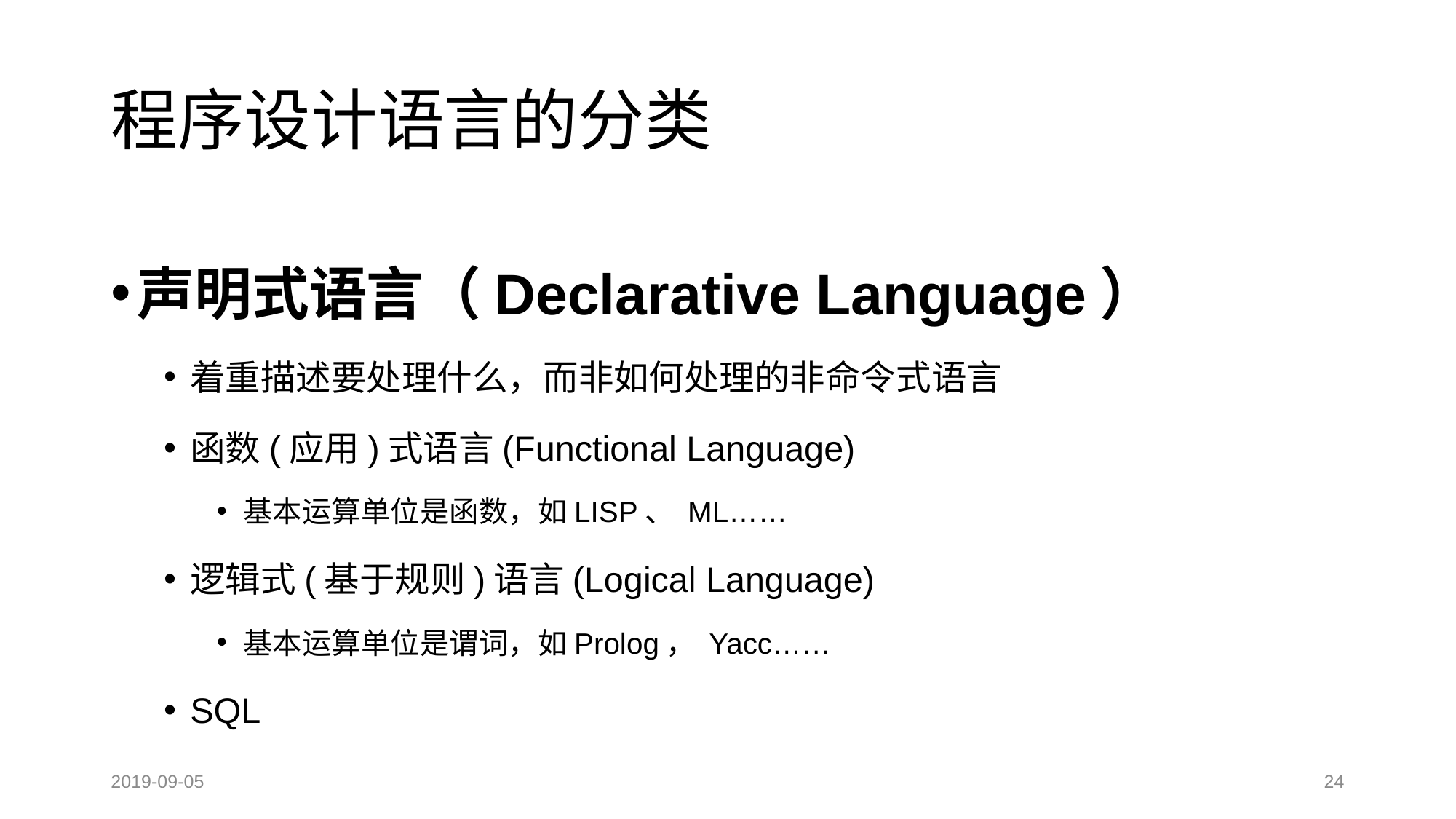

# 程序设计语言的分类
声明式语言（Declarative Language）
着重描述要处理什么，而非如何处理的非命令式语言
函数(应用)式语言(Functional Language)
基本运算单位是函数，如LISP、 ML……
逻辑式(基于规则)语言(Logical Language)
基本运算单位是谓词，如Prolog， Yacc……
SQL
2019-09-05
24